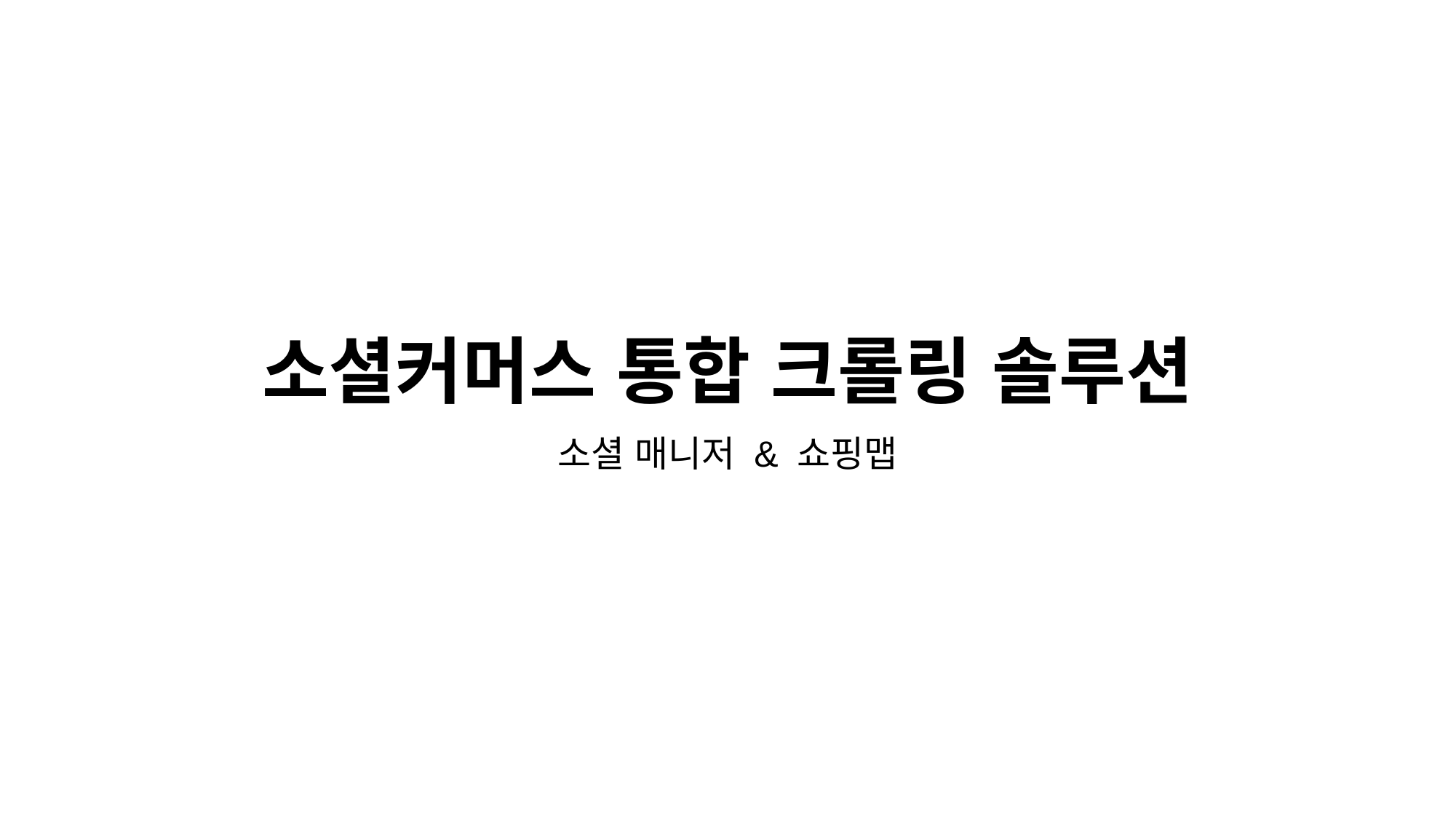

# 소셜커머스 통합 크롤링 솔루션
소셜 매니저 & 쇼핑맵